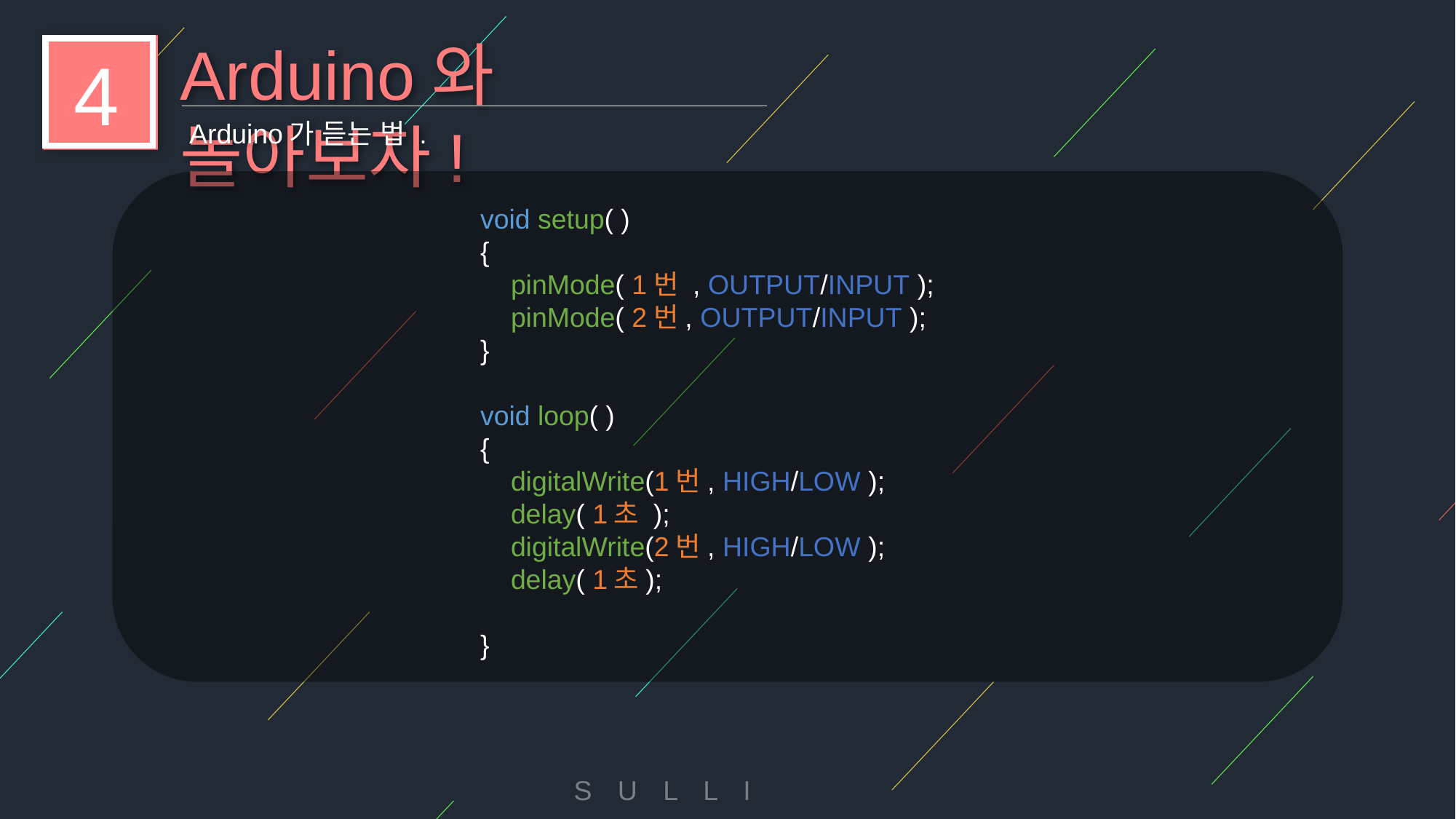

Arduino와 놀아보자!

4
Arduino가 듣는 법 .

void setup( )
{
    pinMode( 1번 , OUTPUT/INPUT );
    pinMode( 2번, OUTPUT/INPUT );
}

void loop( )
{
    digitalWrite(1번, HIGH/LOW );
    delay( 1초 );
    digitalWrite(2번, HIGH/LOW );
    delay( 1초);

}
S U L L I V A N